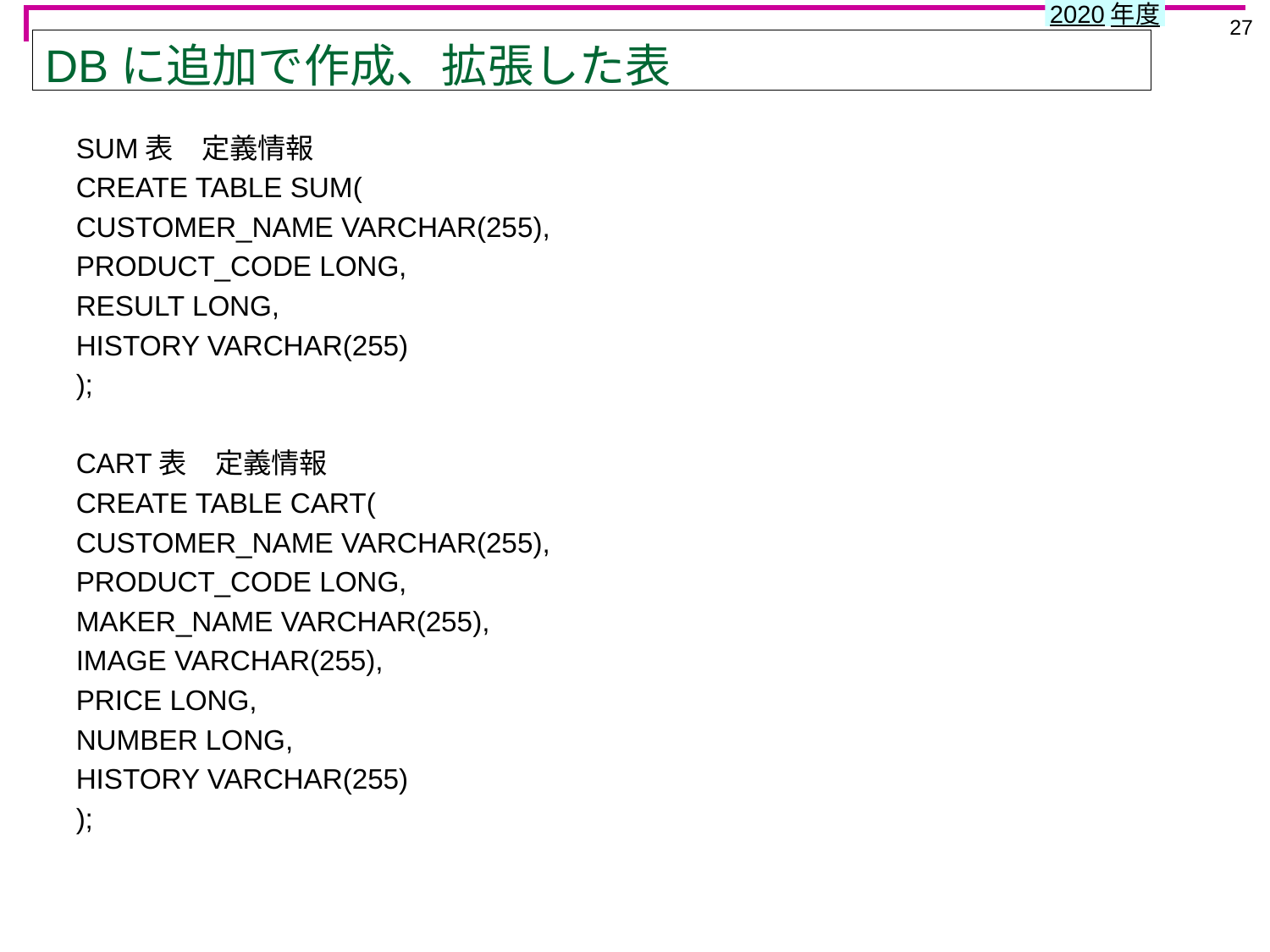

27
# DBに追加で作成、拡張した表
SUM表　定義情報
CREATE TABLE SUM(
CUSTOMER_NAME VARCHAR(255),
PRODUCT_CODE LONG,
RESULT LONG,
HISTORY VARCHAR(255)
);

CART表　定義情報
CREATE TABLE CART(
CUSTOMER_NAME VARCHAR(255),
PRODUCT_CODE LONG,
MAKER_NAME VARCHAR(255),
IMAGE VARCHAR(255),
PRICE LONG,
NUMBER LONG,
HISTORY VARCHAR(255)
);